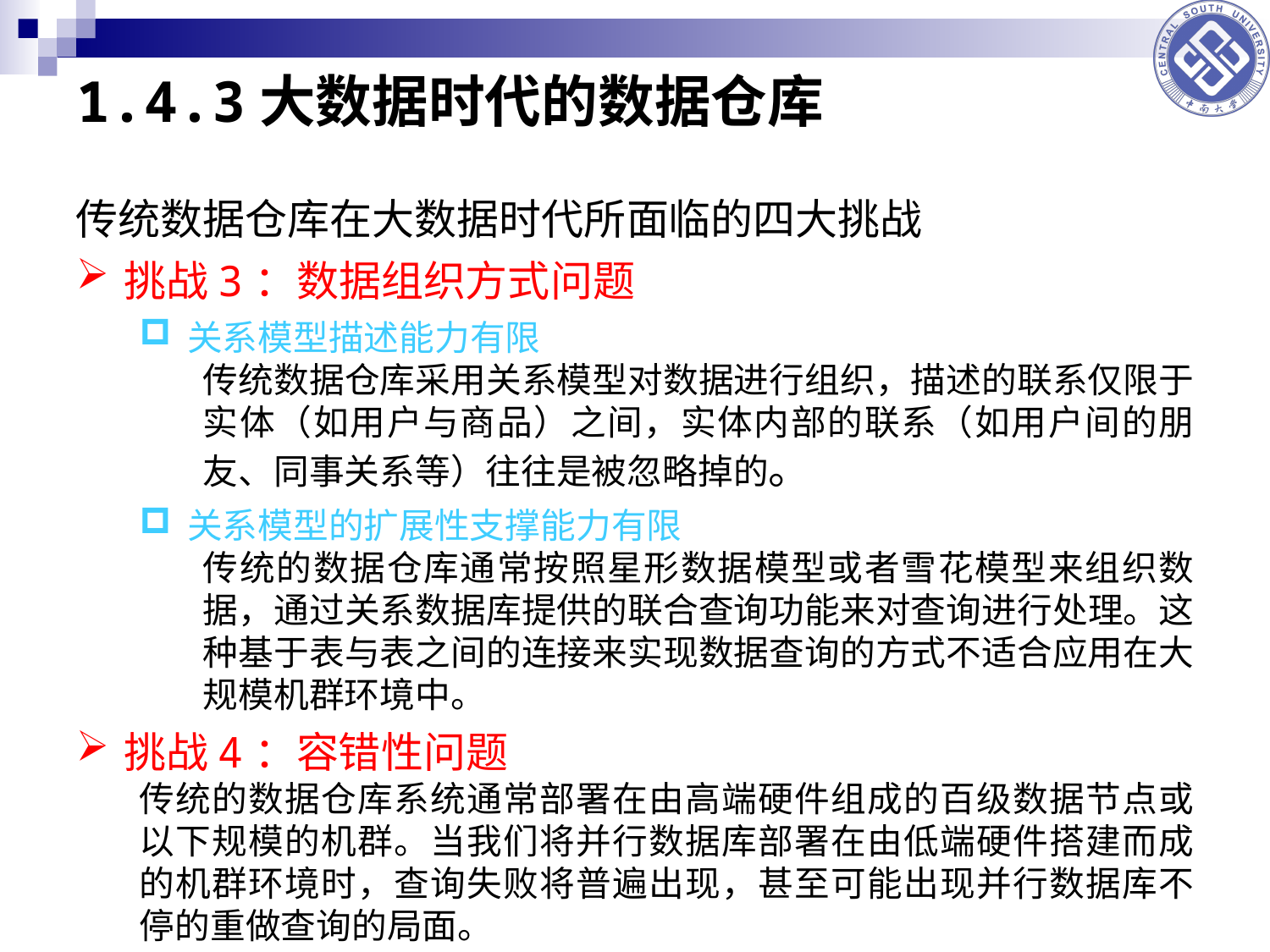

# 1.4.3大数据时代的数据仓库
传统数据仓库在大数据时代所面临的四大挑战
挑战3：数据组织方式问题
关系模型描述能力有限
传统数据仓库采用关系模型对数据进行组织，描述的联系仅限于实体（如用户与商品）之间，实体内部的联系（如用户间的朋友、同事关系等）往往是被忽略掉的。
关系模型的扩展性支撑能力有限
传统的数据仓库通常按照星形数据模型或者雪花模型来组织数据，通过关系数据库提供的联合查询功能来对查询进行处理。这种基于表与表之间的连接来实现数据查询的方式不适合应用在大规模机群环境中。
挑战4：容错性问题
传统的数据仓库系统通常部署在由高端硬件组成的百级数据节点或以下规模的机群。当我们将并行数据库部署在由低端硬件搭建而成的机群环境时，查询失败将普遍出现，甚至可能出现并行数据库不停的重做查询的局面。